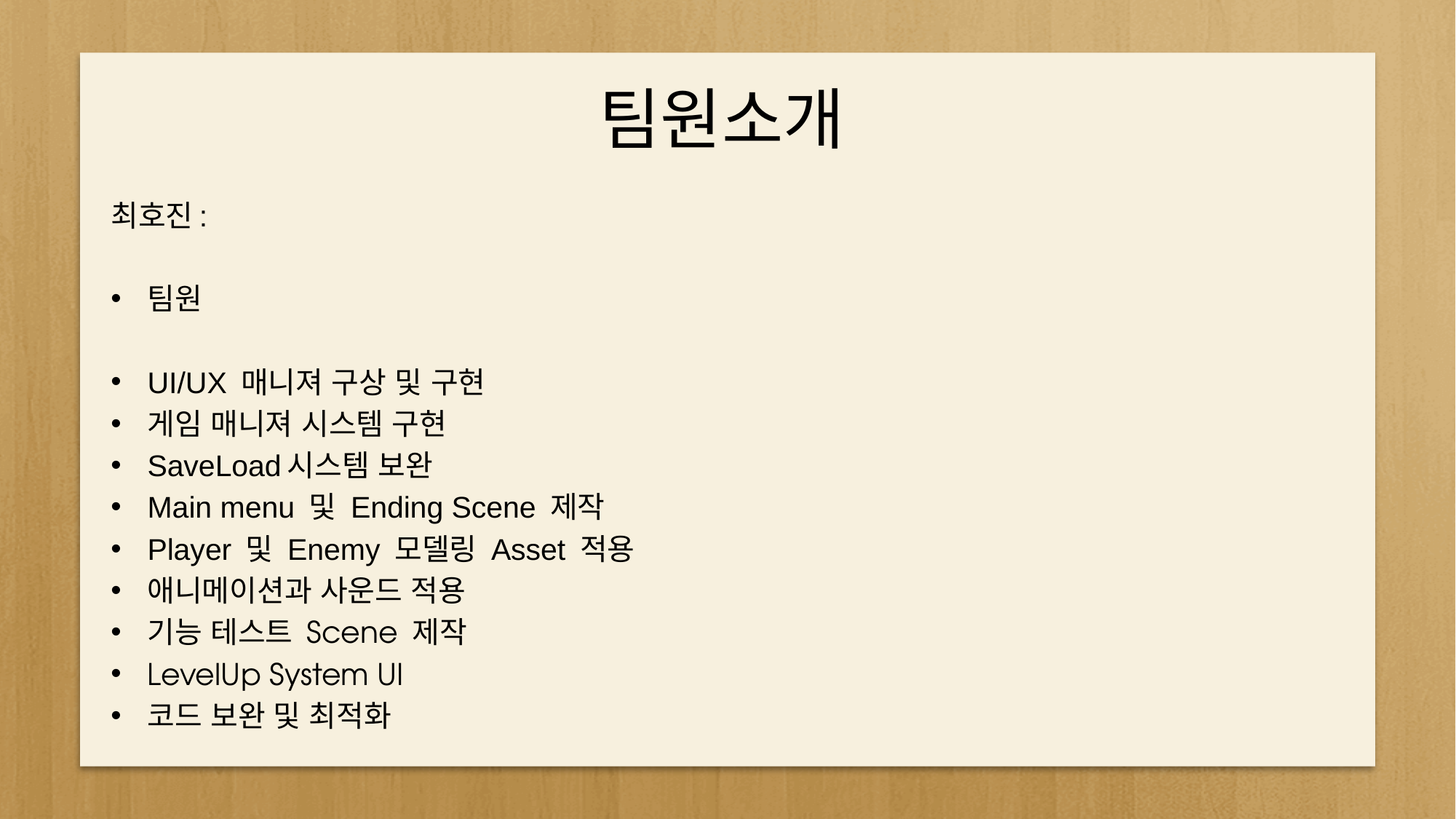

# 팀원소개
최호진:

팀원

UI/UX 매니져 구상 및 구현
게임 매니져 시스템 구현
SaveLoad시스템 보완
Main menu 및 Ending Scene 제작
Player 및 Enemy 모델링 Asset 적용
애니메이션과 사운드 적용
기능 테스트 Scene 제작
LevelUp System UI
코드 보완 및 최적화